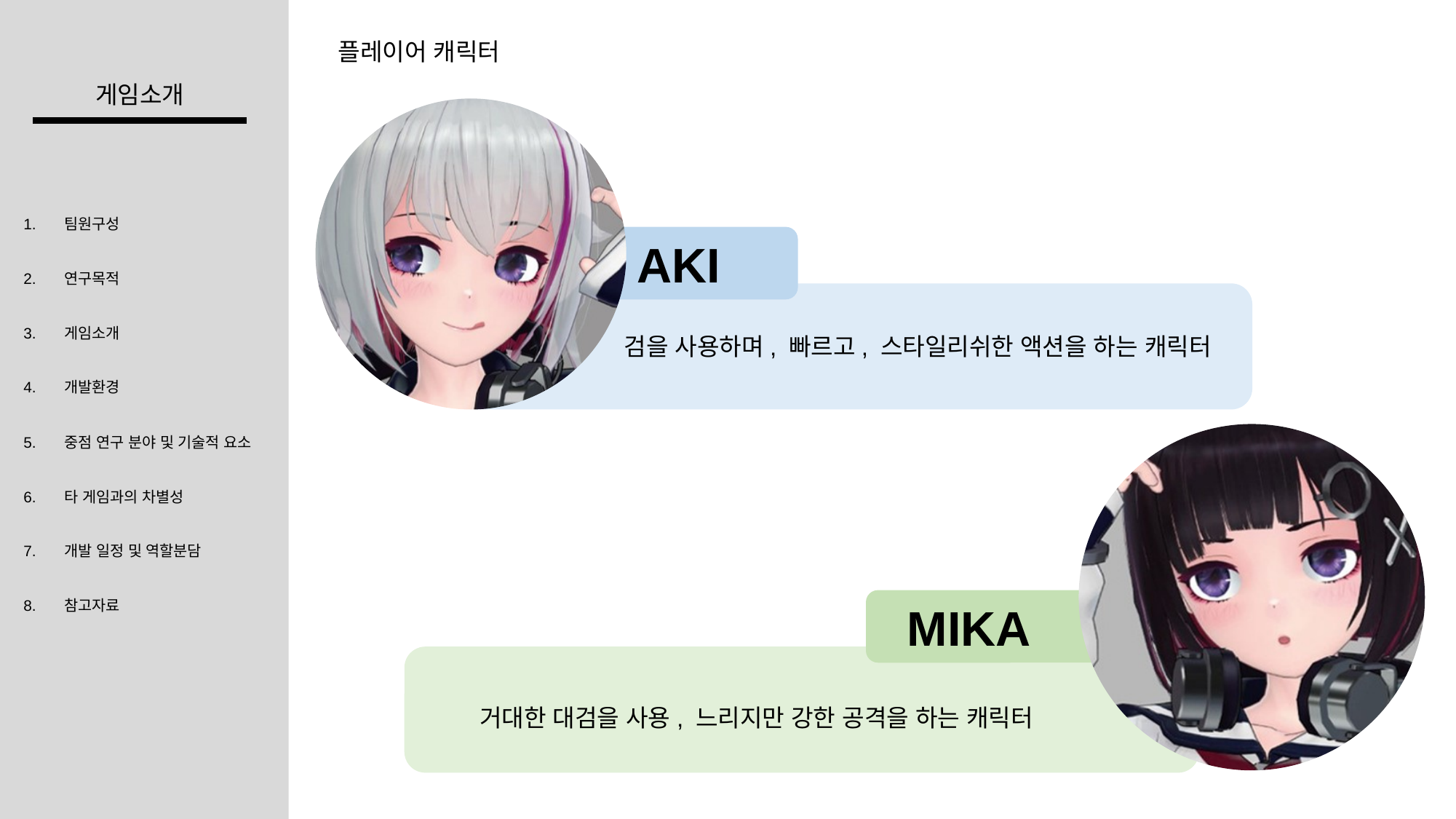

플레이어 캐릭터
게임소개

       AKI

검을 사용하며, 빠르고, 스타일리쉬한 액션을 하는 캐릭터
팀원구성
연구목적
게임소개
개발환경
중점 연구 분야 및 기술적 요소
타 게임과의 차별성
개발 일정 및 역할분담
참고자료

  MIKA

거대한 대검을 사용, 느리지만 강한 공격을 하는 캐릭터